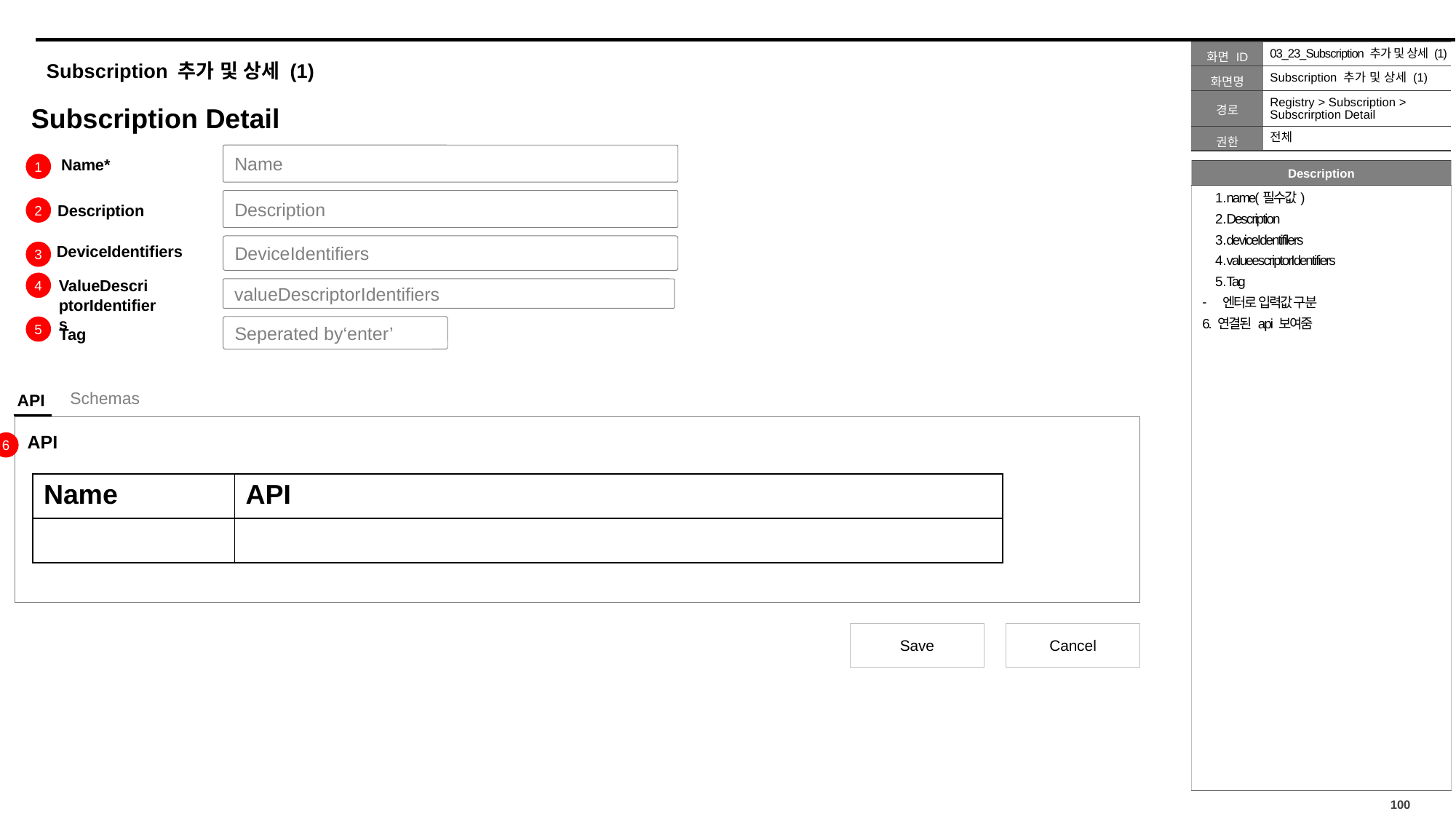

03_23_Subscription 추가 및 상세 (1)
# Subscription 추가 및 상세 (1)
Subscription 추가 및 상세 (1)
Registry > Subscription > Subscrirption Detail
Subscription Detail
전체
Name
Name*
1
name(필수값)
Description
deviceIdentifilers
valueescriptorIdentifiers
Tag
엔터로 입력값 구분
6. 연결된 api 보여줌
Description
Description
2
DeviceIdentifiers
DeviceIdentifiers
3
ValueDescriptorIdentifiers
4
valueDescriptorIdentifiers
5
Seperated by‘enter’
Tag
Schemas
API

API
6
| Name | API |
| --- | --- |
|  |  |
Save
Cancel